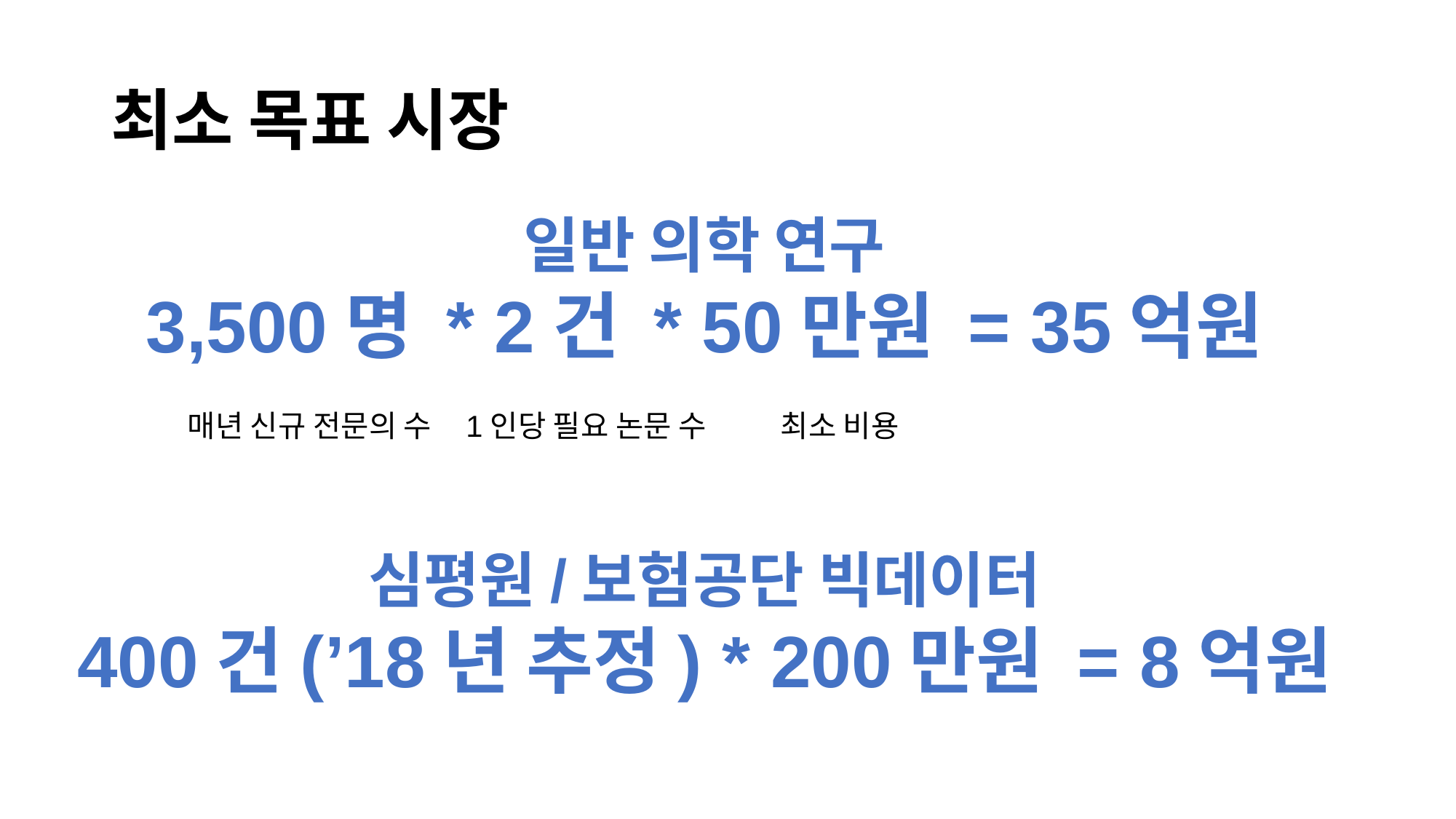

최소 목표 시장
일반 의학 연구
3,500명 * 2건 * 50만원 = 35억원

심평원/보험공단 빅데이터
400건(’18년 추정) * 200만원 = 8억원

매년 신규 전문의 수    1인당 필요 논문 수           최소 비용